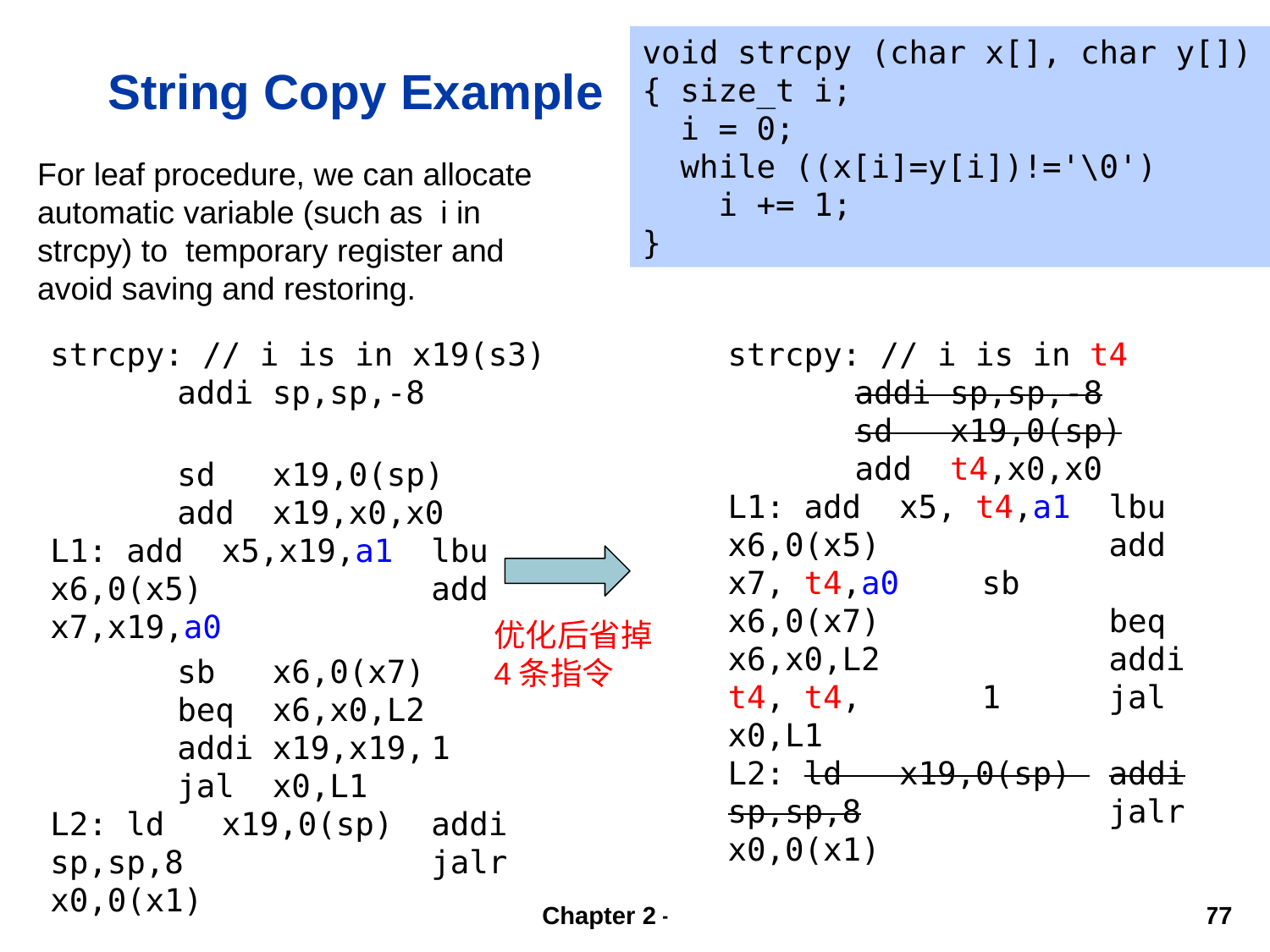

void strcpy (char x[], char y[])
{ size_t i;
  i = 0;
  while ((x[i]=y[i])!='\0')
    i += 1;
}
# String Copy Example
For leaf procedure, we can allocate automatic variable (such as  i in strcpy) to  temporary register and avoid saving and restoring.
	strcpy: // i is in x19(s3)
	addi sp,sp,-8
		sd   x19,0(sp)
	add  x19,x0,x0
L1: add  x5,x19,a1	lbu  x6,0(x5)		add  x7,x19,a0
		sb   x6,0(x7)		beq  x6,x0,L2		addi x19,x19,	1	jal  x0,L1
L2: ld   x19,0(sp) 	addi sp,sp,8		jalr x0,0(x1)
	strcpy: // i is in t4
	addi sp,sp,-8		sd   x19,0(sp)
	add  t4,x0,x0
L1: add  x5, t4,a1	lbu  x6,0(x5)		add  x7, t4,a0	sb   x6,0(x7)		beq  x6,x0,L2		addi t4, t4,	1	jal  x0,L1
L2: ld   x19,0(sp) 	addi sp,sp,8		jalr x0,0(x1)

优化后省掉4条指令
Chapter 2 — Instructions: Language of the Computer — 77